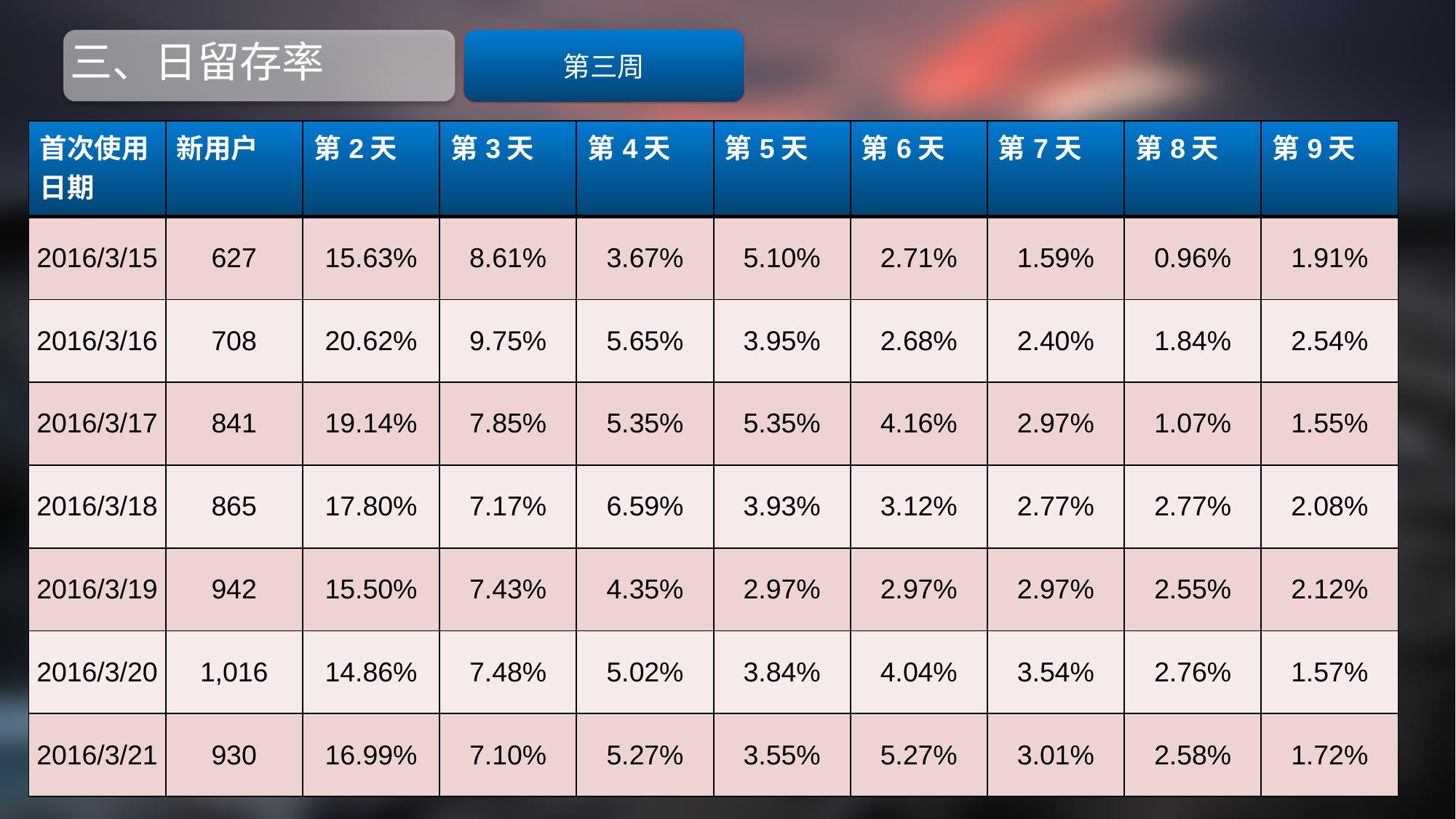

# 三、日留存率
第三周
| 首次使用日期 | 新用户 | 第2天 | 第3天 | 第4天 | 第5天 | 第6天 | 第7天 | 第8天 | 第9天 |
| --- | --- | --- | --- | --- | --- | --- | --- | --- | --- |
| 2016/3/15 | 627 | 15.63% | 8.61% | 3.67% | 5.10% | 2.71% | 1.59% | 0.96% | 1.91% |
| 2016/3/16 | 708 | 20.62% | 9.75% | 5.65% | 3.95% | 2.68% | 2.40% | 1.84% | 2.54% |
| 2016/3/17 | 841 | 19.14% | 7.85% | 5.35% | 5.35% | 4.16% | 2.97% | 1.07% | 1.55% |
| 2016/3/18 | 865 | 17.80% | 7.17% | 6.59% | 3.93% | 3.12% | 2.77% | 2.77% | 2.08% |
| 2016/3/19 | 942 | 15.50% | 7.43% | 4.35% | 2.97% | 2.97% | 2.97% | 2.55% | 2.12% |
| 2016/3/20 | 1,016 | 14.86% | 7.48% | 5.02% | 3.84% | 4.04% | 3.54% | 2.76% | 1.57% |
| 2016/3/21 | 930 | 16.99% | 7.10% | 5.27% | 3.55% | 5.27% | 3.01% | 2.58% | 1.72% |